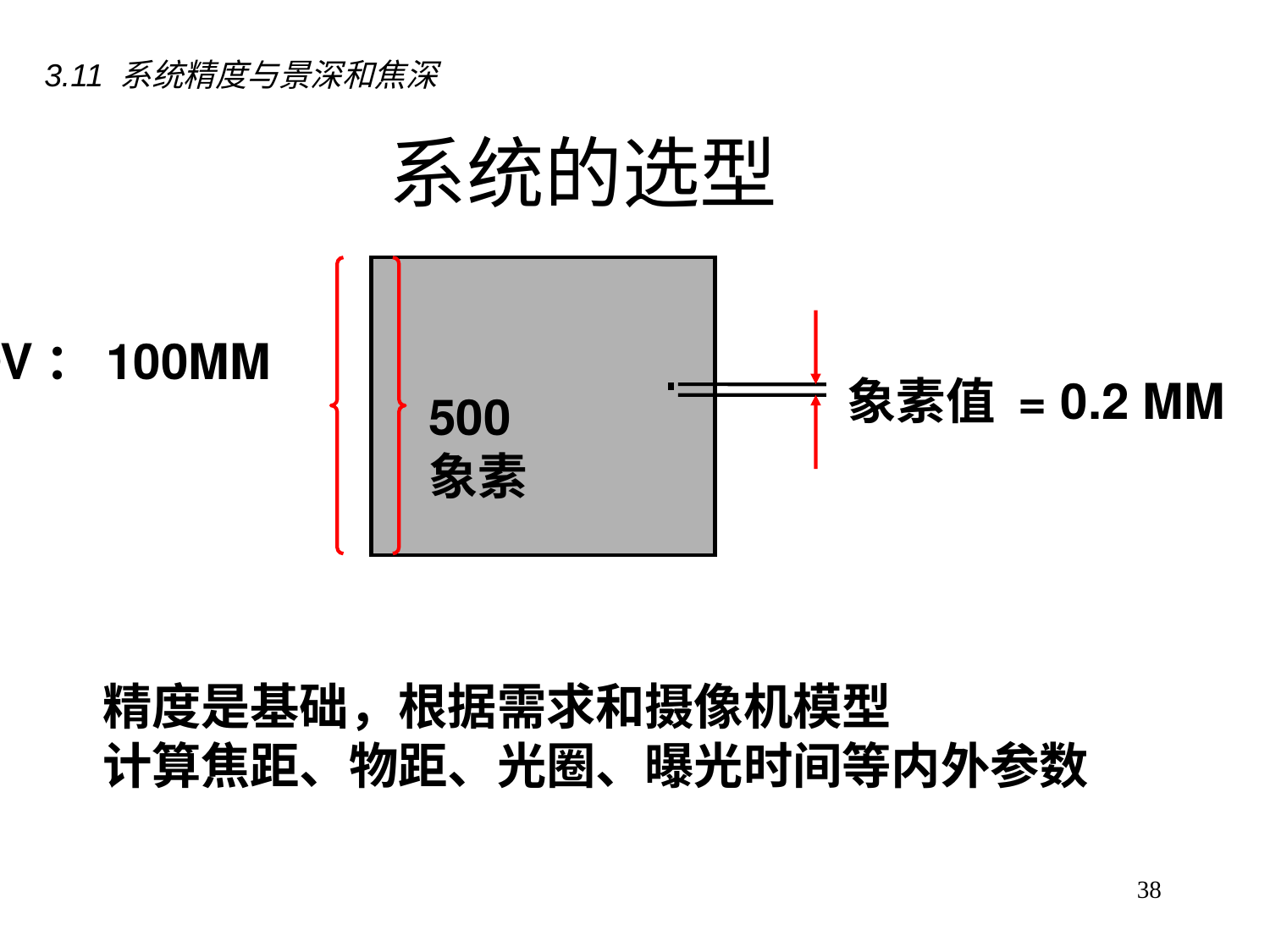

3.11 系统精度与景深和焦深
# 系统的选型

FOV：100MM
象素值 = 0.2 MM
500 象素

精度是基础，根据需求和摄像机模型
计算焦距、物距、光圈、曝光时间等内外参数
38